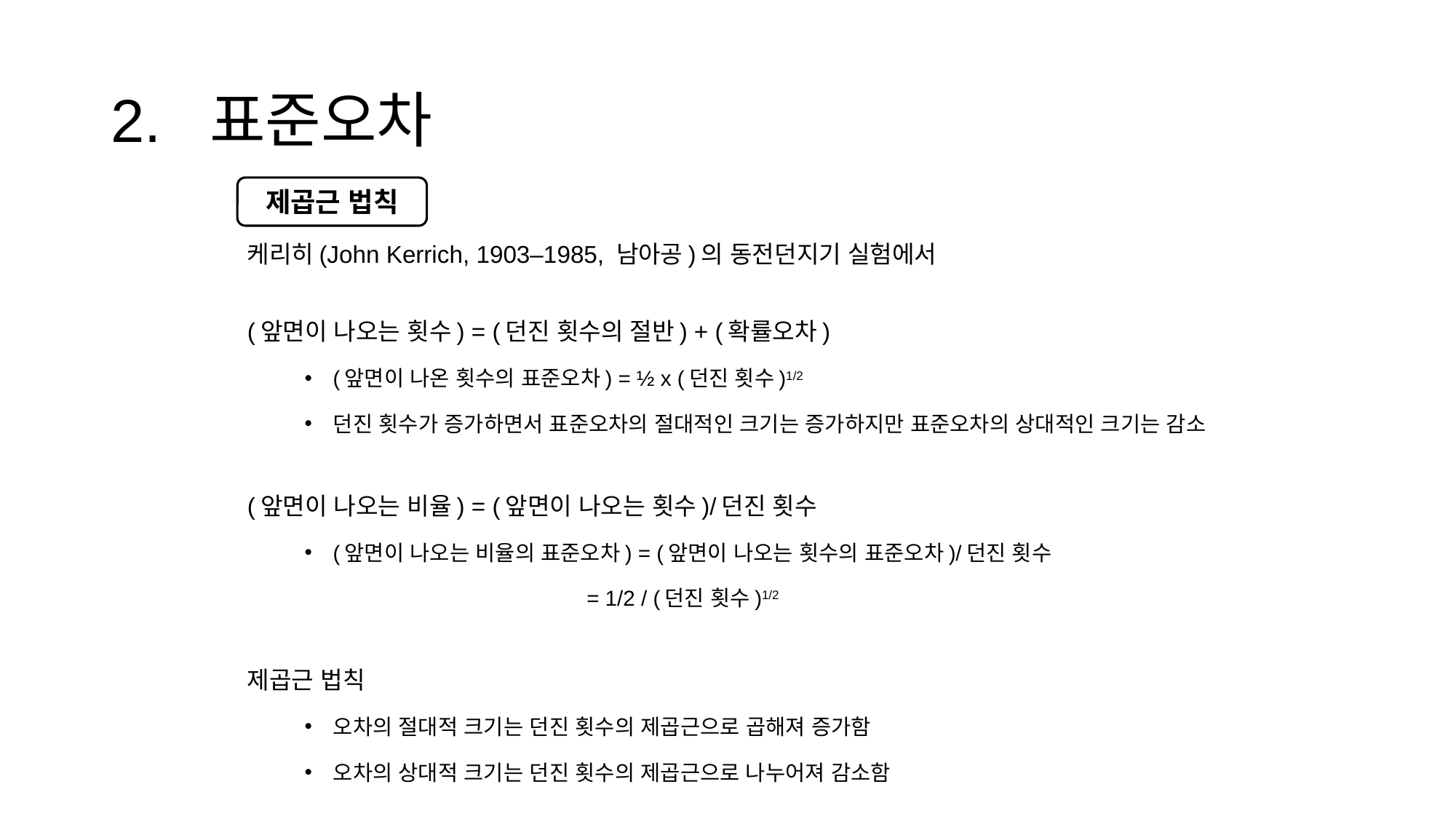

# 2.  표준오차
제곱근 법칙

케리히(John Kerrich, 1903–1985, 남아공)의 동전던지기 실험에서

(앞면이 나오는 횟수) = (던진 횟수의 절반) + (확률오차)
(앞면이 나온 횟수의 표준오차) = ½ x (던진 횟수)1/2
던진 횟수가 증가하면서 표준오차의 절대적인 크기는 증가하지만 표준오차의 상대적인 크기는 감소

(앞면이 나오는 비율) = (앞면이 나오는 횟수)/던진 횟수
(앞면이 나오는 비율의 표준오차) = (앞면이 나오는 횟수의 표준오차)/던진 횟수
                                               = 1/2 / (던진 횟수)1/2

제곱근 법칙
오차의 절대적 크기는 던진 횟수의 제곱근으로 곱해져 증가함
오차의 상대적 크기는 던진 횟수의 제곱근으로 나누어져 감소함